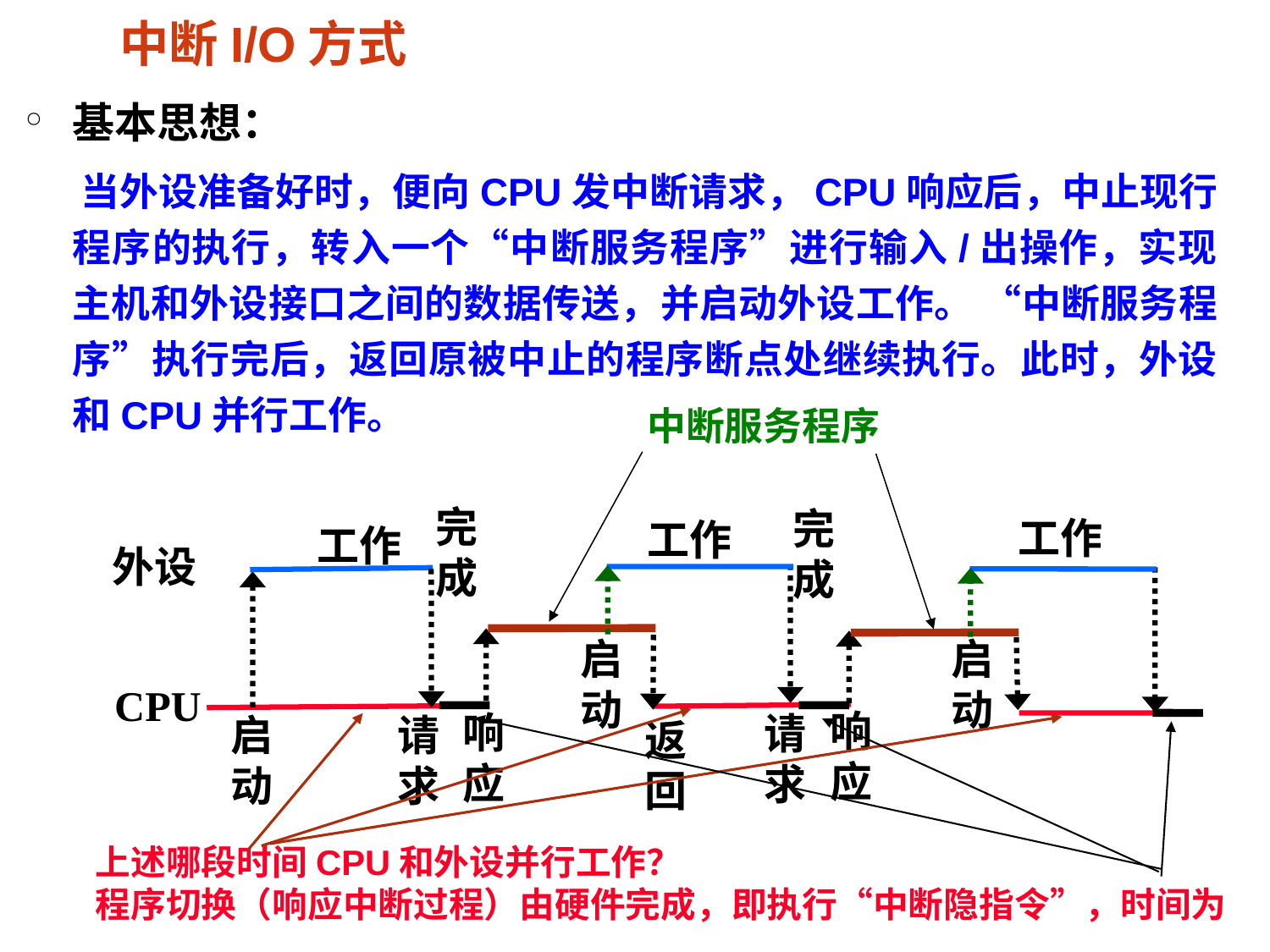

# 中断I/O方式
基本思想：
     当外设准备好时，便向CPU发中断请求，CPU响应后，中止现行程序的执行，转入一个“中断服务程序”进行输入/出操作，实现主机和外设接口之间的数据传送，并启动外设工作。 “中断服务程序”执行完后，返回原被中止的程序断点处继续执行。此时，外设和CPU并行工作。
中断服务程序

完成
完成
工作
工作
工作
外设

启动
启动

CPU
响应
响应
请求
启动
请求

返回

上述哪段时间CPU和外设并行工作？
程序切换（响应中断过程）由硬件完成，即执行“中断隐指令”，时间为